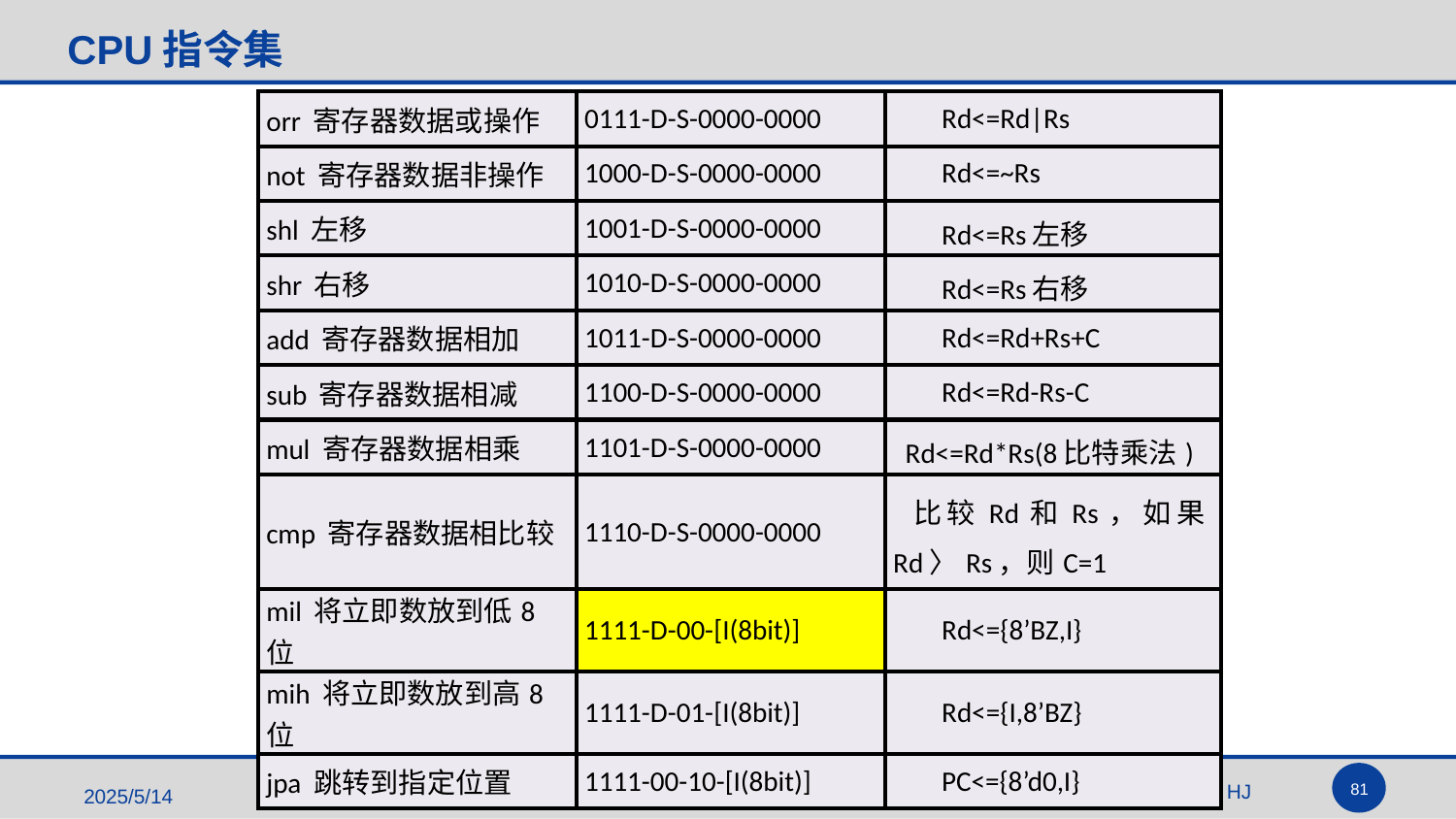

# CPU指令集
| orr 寄存器数据或操作 | 0111-D-S-0000-0000 | Rd<=Rd|Rs |
| --- | --- | --- |
| not 寄存器数据非操作 | 1000-D-S-0000-0000 | Rd<=~Rs |
| shl 左移 | 1001-D-S-0000-0000 | Rd<=Rs左移 |
| shr 右移 | 1010-D-S-0000-0000 | Rd<=Rs右移 |
| add 寄存器数据相加 | 1011-D-S-0000-0000 | Rd<=Rd+Rs+C |
| sub 寄存器数据相减 | 1100-D-S-0000-0000 | Rd<=Rd-Rs-C |
| mul 寄存器数据相乘 | 1101-D-S-0000-0000 | Rd<=Rd\*Rs(8比特乘法) |
| cmp 寄存器数据相比较 | 1110-D-S-0000-0000 | 比较Rd和Rs，如果Rd〉Rs，则C=1 |
| mil 将立即数放到低8位 | 1111-D-00-[I(8bit)] | Rd<={8’BZ,I} |
| mih 将立即数放到高8位 | 1111-D-01-[I(8bit)] | Rd<={I,8’BZ} |
| jpa 跳转到指定位置 | 1111-00-10-[I(8bit)] | PC<={8’d0,I} |
81
2025/5/14